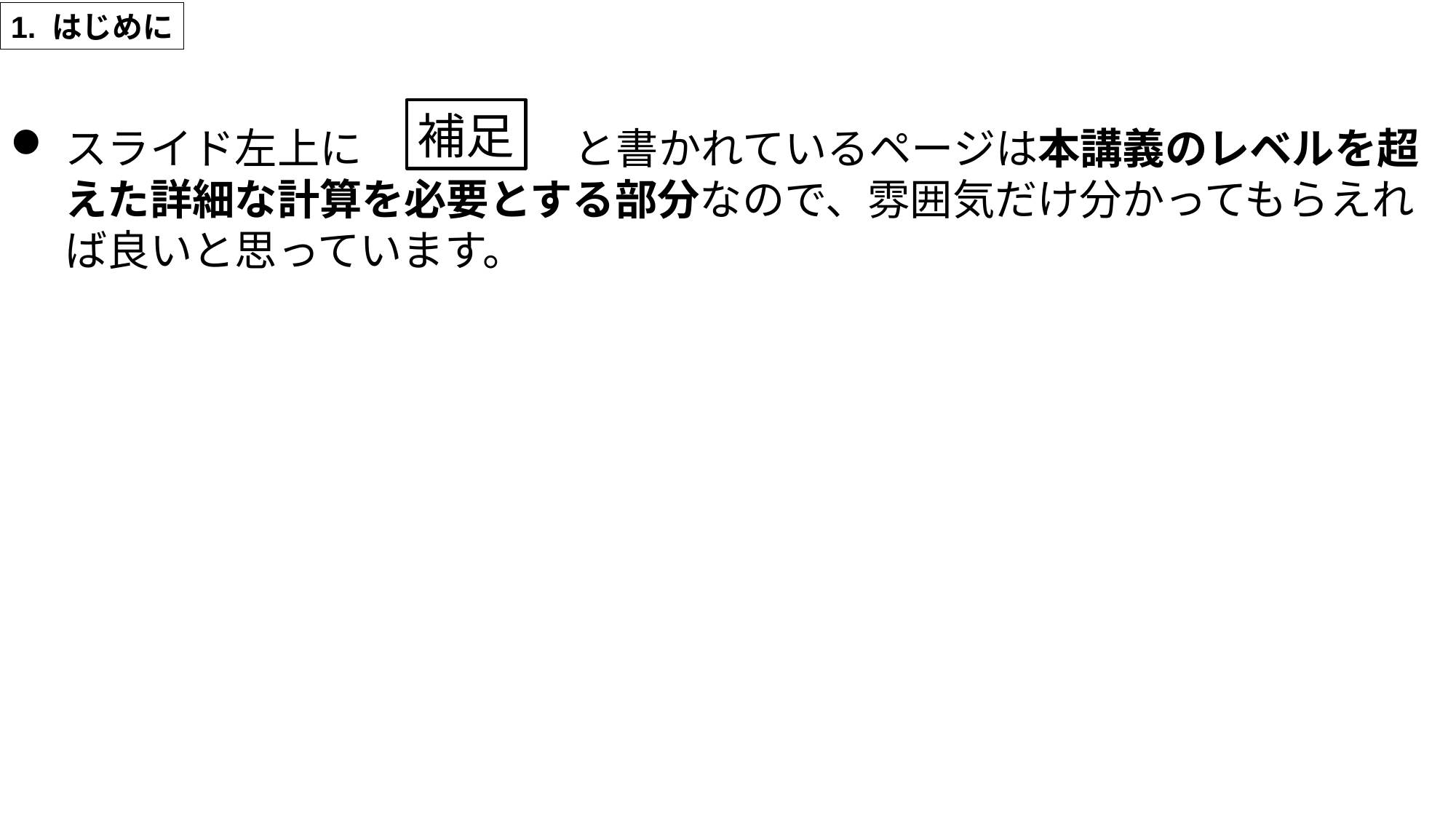

1. はじめに
補足
スライド左上に　　　　　と書かれているページは本講義のレベルを超えた詳細な計算を必要とする部分なので、雰囲気だけ分かってもらえれば良いと思っています。